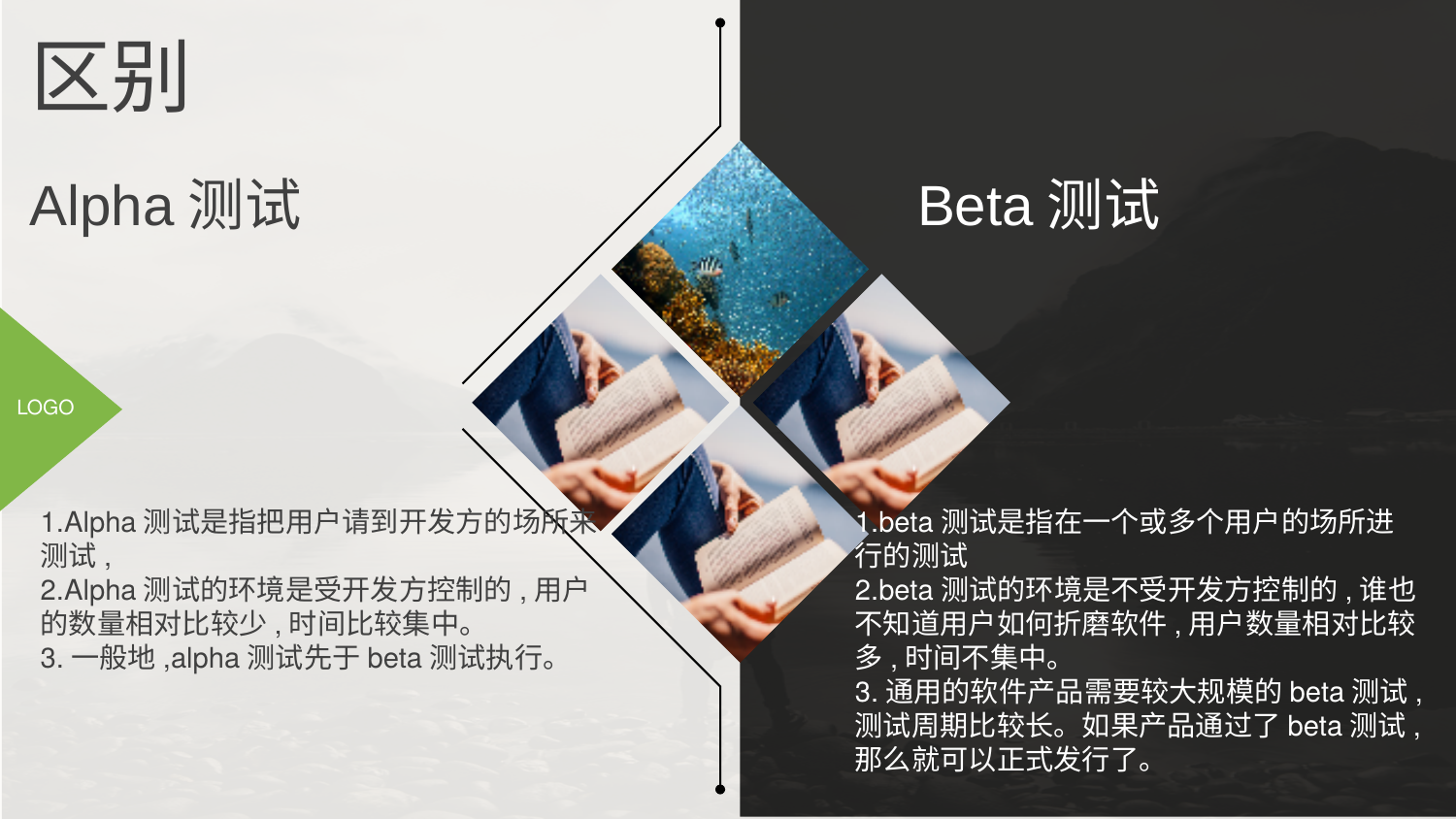

区别
Alpha测试
Beta测试

LOGO

1.Alpha测试是指把用户请到开发方的场所来测试,
2.Alpha测试的环境是受开发方控制的,用户的数量相对比较少,时间比较集中。
3.一般地,alpha测试先于beta测试执行。
1.beta测试是指在一个或多个用户的场所进行的测试
2.beta测试的环境是不受开发方控制的,谁也不知道用户如何折磨软件,用户数量相对比较多,时间不集中。
3.通用的软件产品需要较大规模的beta测试,测试周期比较长。如果产品通过了beta测试,那么就可以正式发行了。